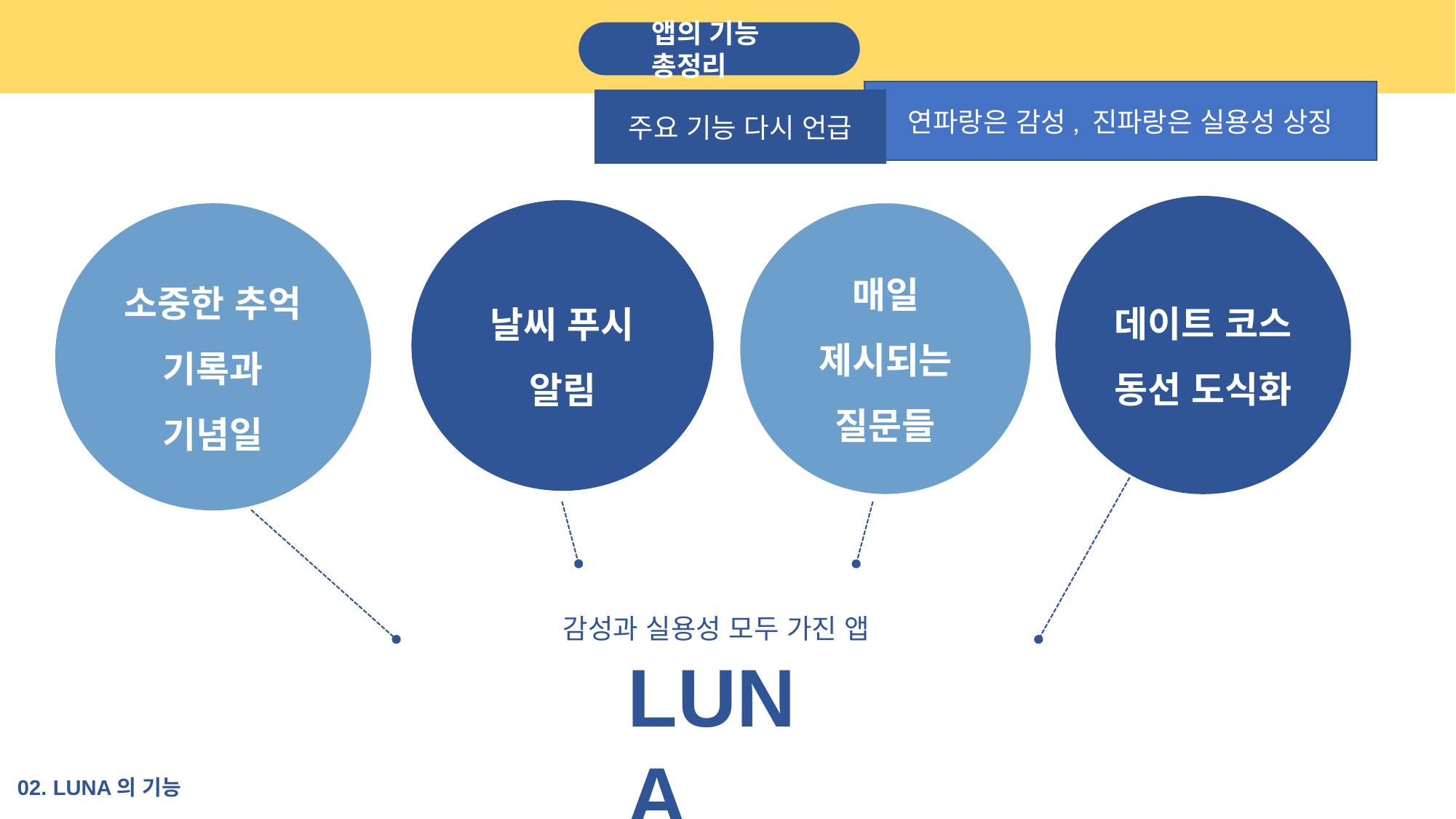

앱의 기능 총정리
연파랑은 감성, 진파랑은 실용성 상징
주요 기능 다시 언급
데이트 코스 동선 도식화
날씨 푸시 알림
소중한 추억
기록과 기념일
매일 제시되는
질문들
감성과 실용성 모두 가진 앱
LUNA
02. LUNA의 기능